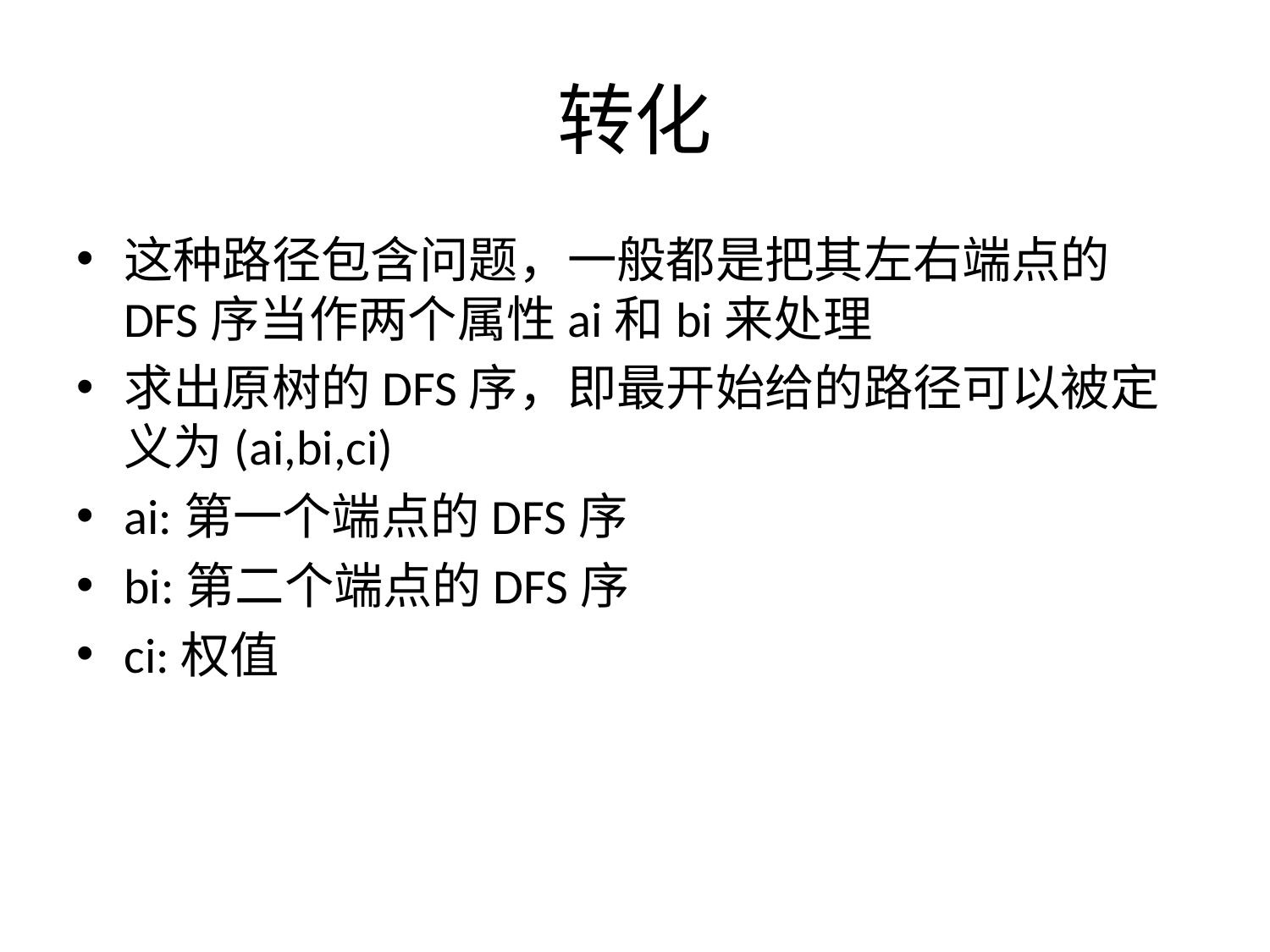

# 转化
这种路径包含问题，一般都是把其左右端点的DFS序当作两个属性ai和bi来处理
求出原树的DFS序，即最开始给的路径可以被定义为(ai,bi,ci)
ai:第一个端点的DFS序
bi:第二个端点的DFS序
ci:权值